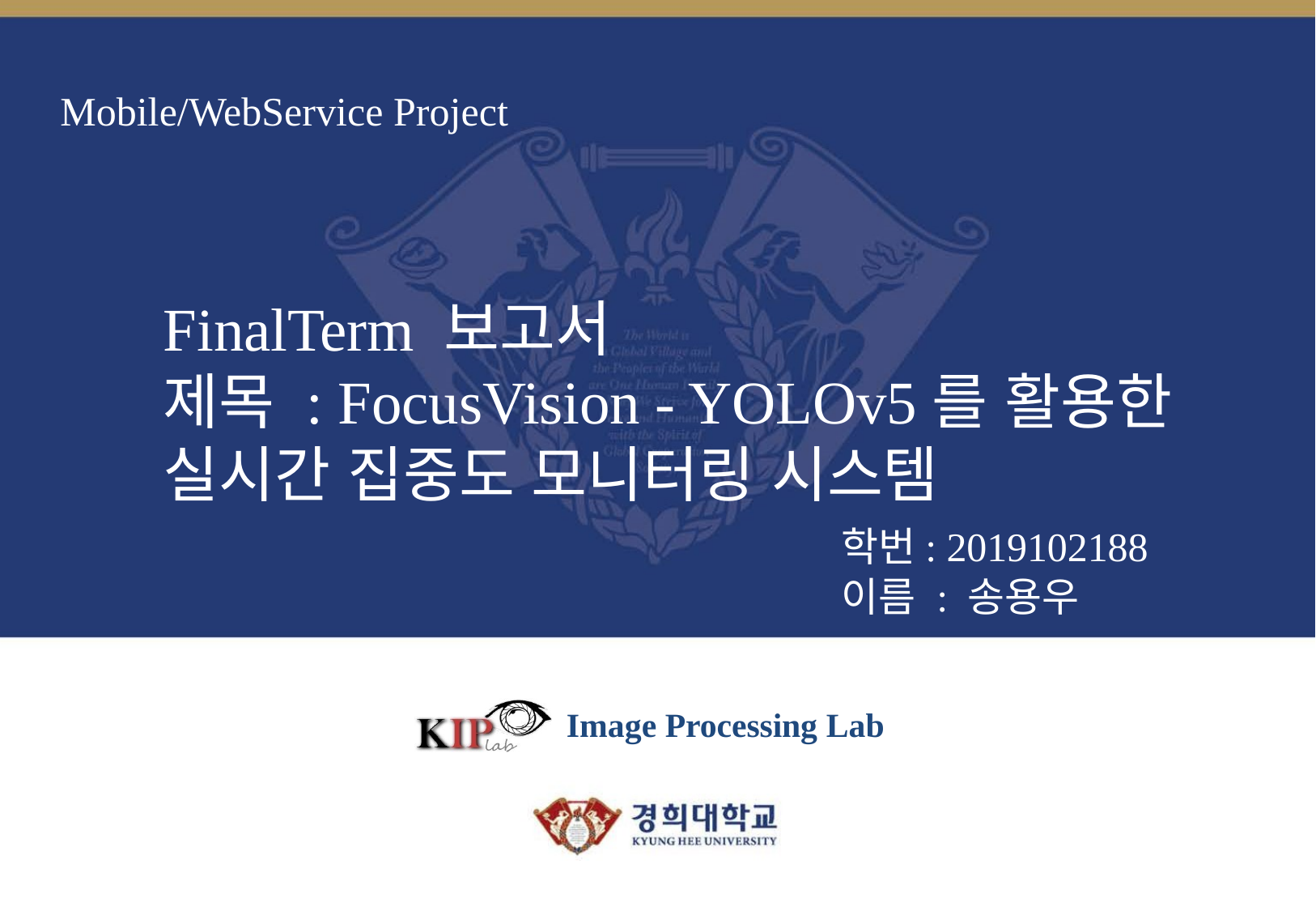

# Mobile/WebService Project
FinalTerm 보고서
제목 : FocusVision - YOLOv5를 활용한 실시간 집중도 모니터링 시스템
학번: 2019102188
이름 : 송용우

Image Processing Lab